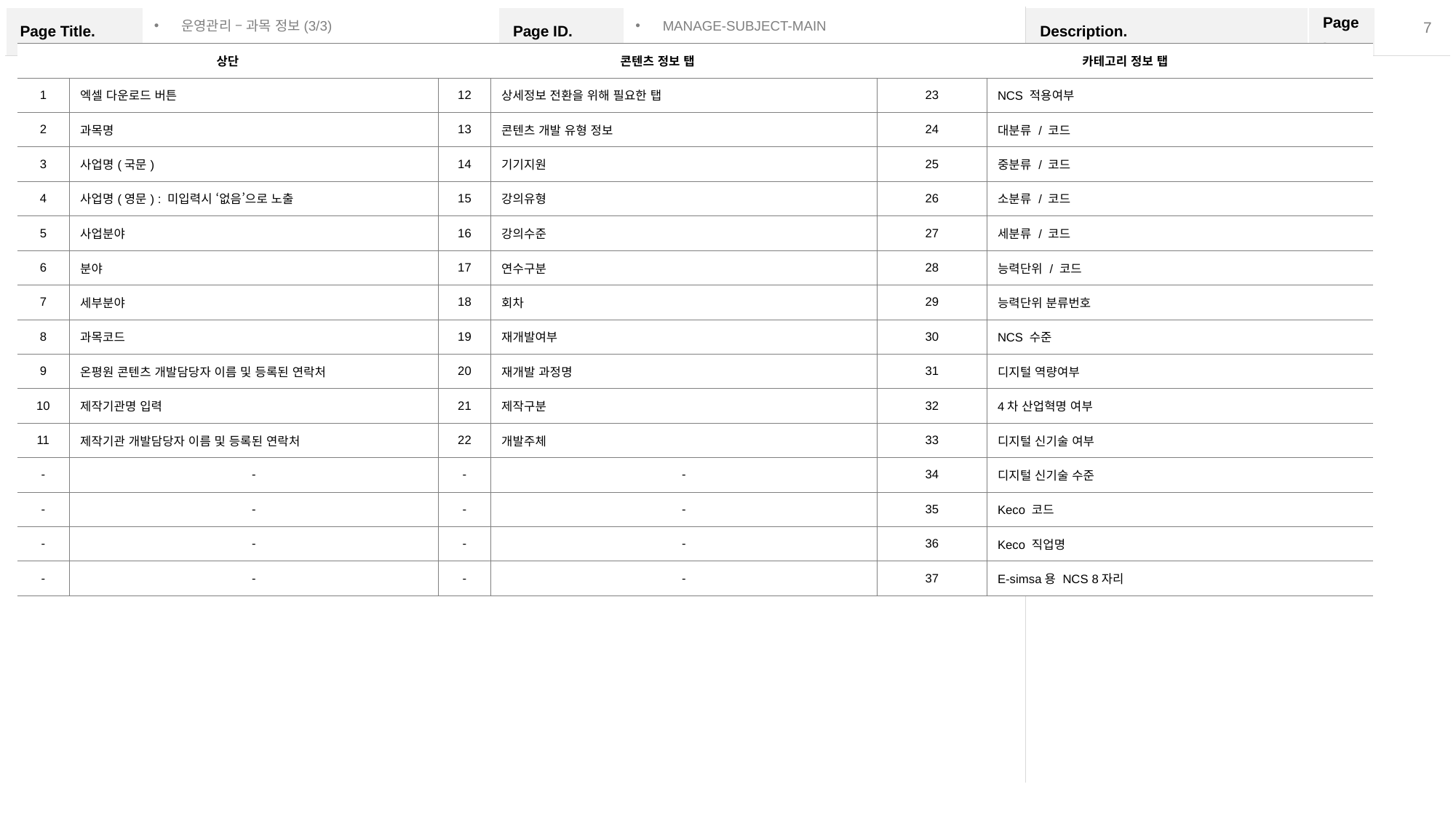

운영관리 – 과목 정보(3/3)
MANAGE-SUBJECT-MAIN
| 상단 |  | 콘텐츠 정보 탭 |  | 카테고리 정보 탭 |  |
| --- | --- | --- | --- | --- | --- |
| 1 | 엑셀 다운로드 버튼 | 12 | 상세정보 전환을 위해 필요한 탭 | 23 | NCS 적용여부 |
| 2 | 과목명 | 13 | 콘텐츠 개발 유형 정보 | 24 | 대분류 / 코드 |
| 3 | 사업명(국문) | 14 | 기기지원 | 25 | 중분류 / 코드 |
| 4 | 사업명(영문) : 미입력시 ‘없음’으로 노출 | 15 | 강의유형 | 26 | 소분류 / 코드 |
| 5 | 사업분야 | 16 | 강의수준 | 27 | 세분류 / 코드 |
| 6 | 분야 | 17 | 연수구분 | 28 | 능력단위 / 코드 |
| 7 | 세부분야 | 18 | 회차 | 29 | 능력단위 분류번호 |
| 8 | 과목코드 | 19 | 재개발여부 | 30 | NCS 수준 |
| 9 | 온평원 콘텐츠 개발담당자 이름 및 등록된 연락처 | 20 | 재개발 과정명 | 31 | 디지털 역량여부 |
| 10 | 제작기관명 입력 | 21 | 제작구분 | 32 | 4차 산업혁명 여부 |
| 11 | 제작기관 개발담당자 이름 및 등록된 연락처 | 22 | 개발주체 | 33 | 디지털 신기술 여부 |
| - | - | - | - | 34 | 디지털 신기술 수준 |
| - | - | - | - | 35 | Keco 코드 |
| - | - | - | - | 36 | Keco 직업명 |
| - | - | - | - | 37 | E-simsa용 NCS 8자리 |